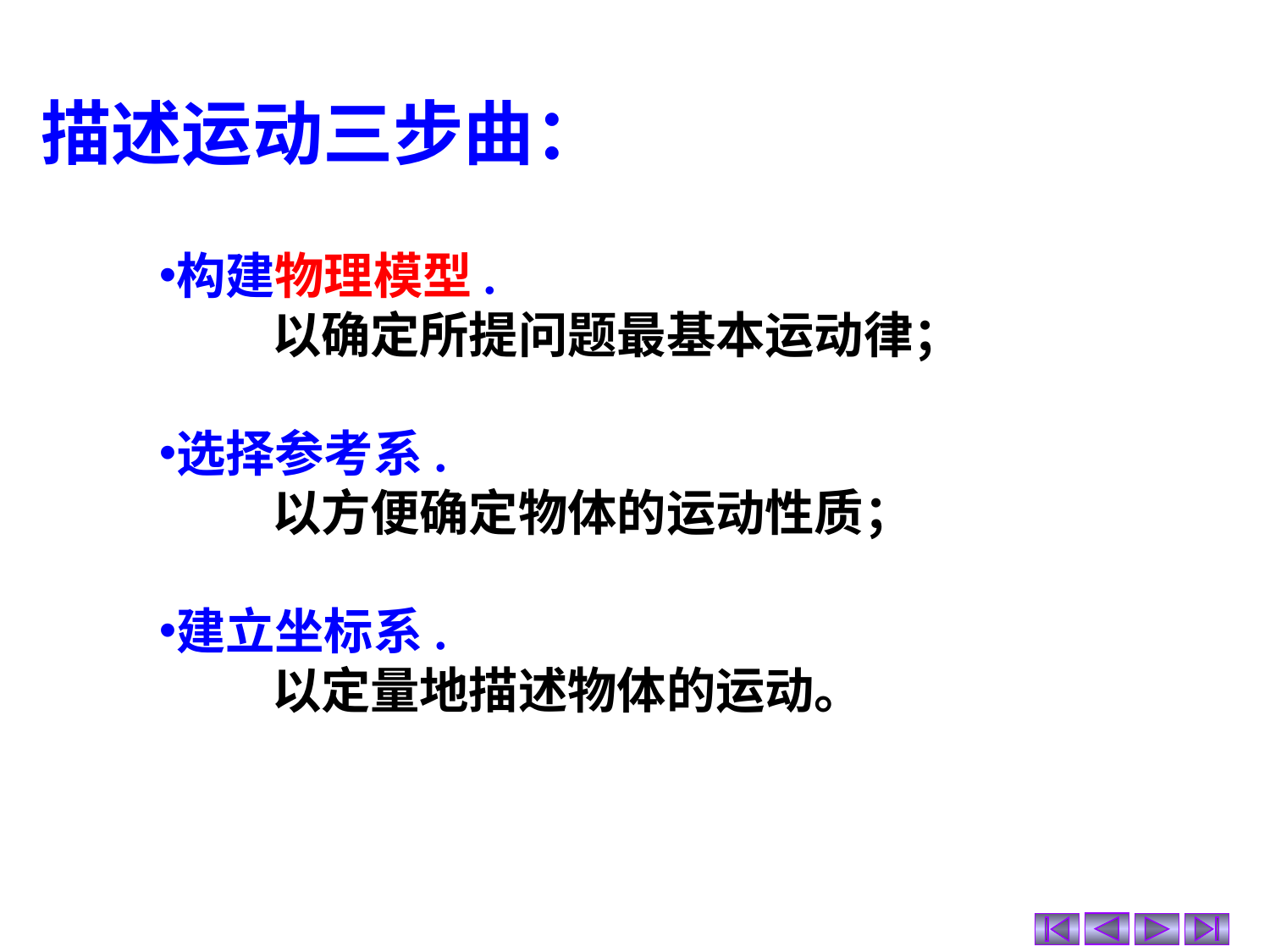

描述运动三步曲：
构建物理模型.
         以确定所提问题最基本运动律；

选择参考系.
         以方便确定物体的运动性质；

建立坐标系.
         以定量地描述物体的运动。
12